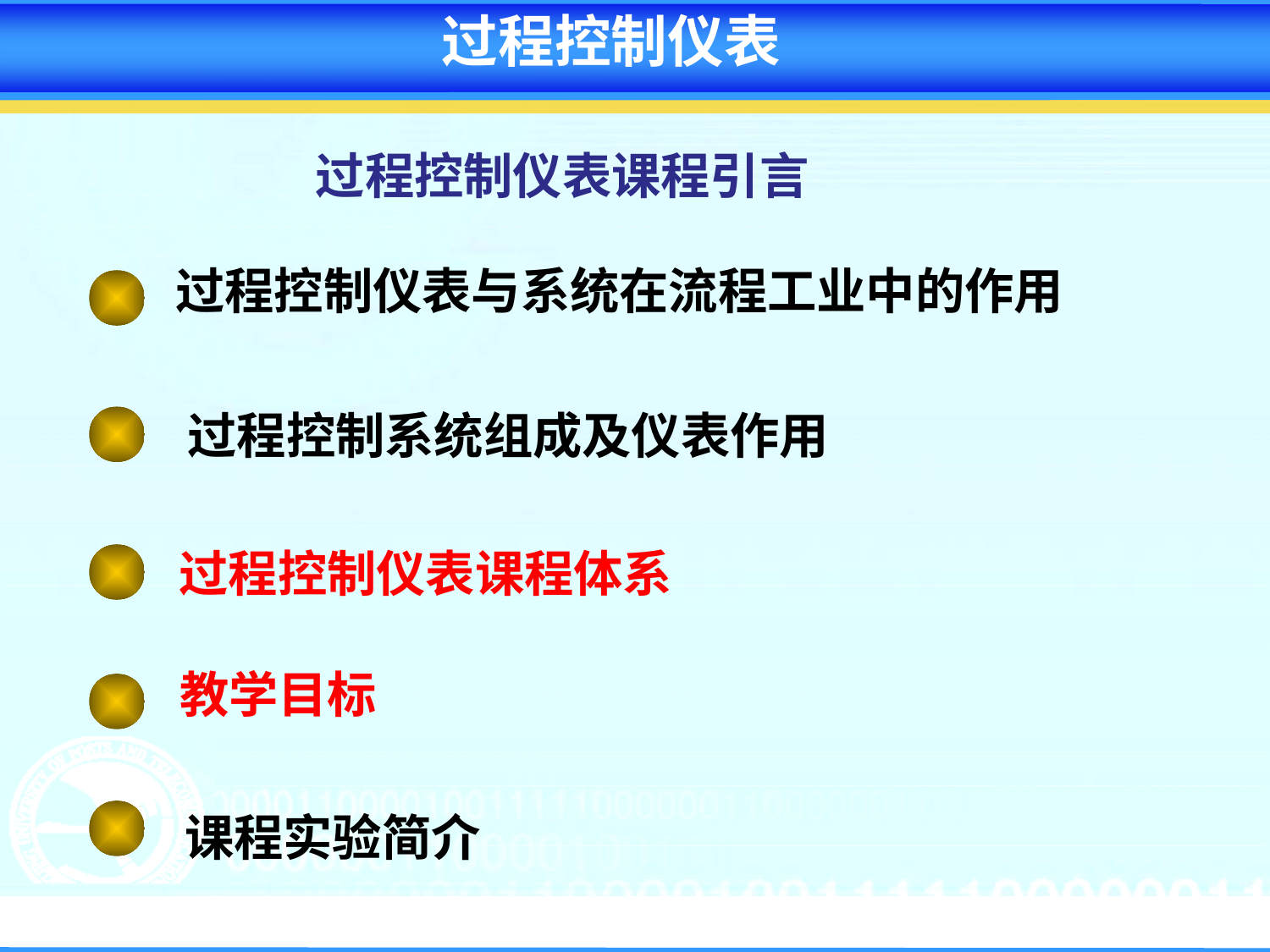

过程控制仪表
 过程控制仪表课程引言
过程控制仪表与系统在流程工业中的作用

过程控制系统组成及仪表作用

过程控制仪表课程体系

教学目标

课程实验简介